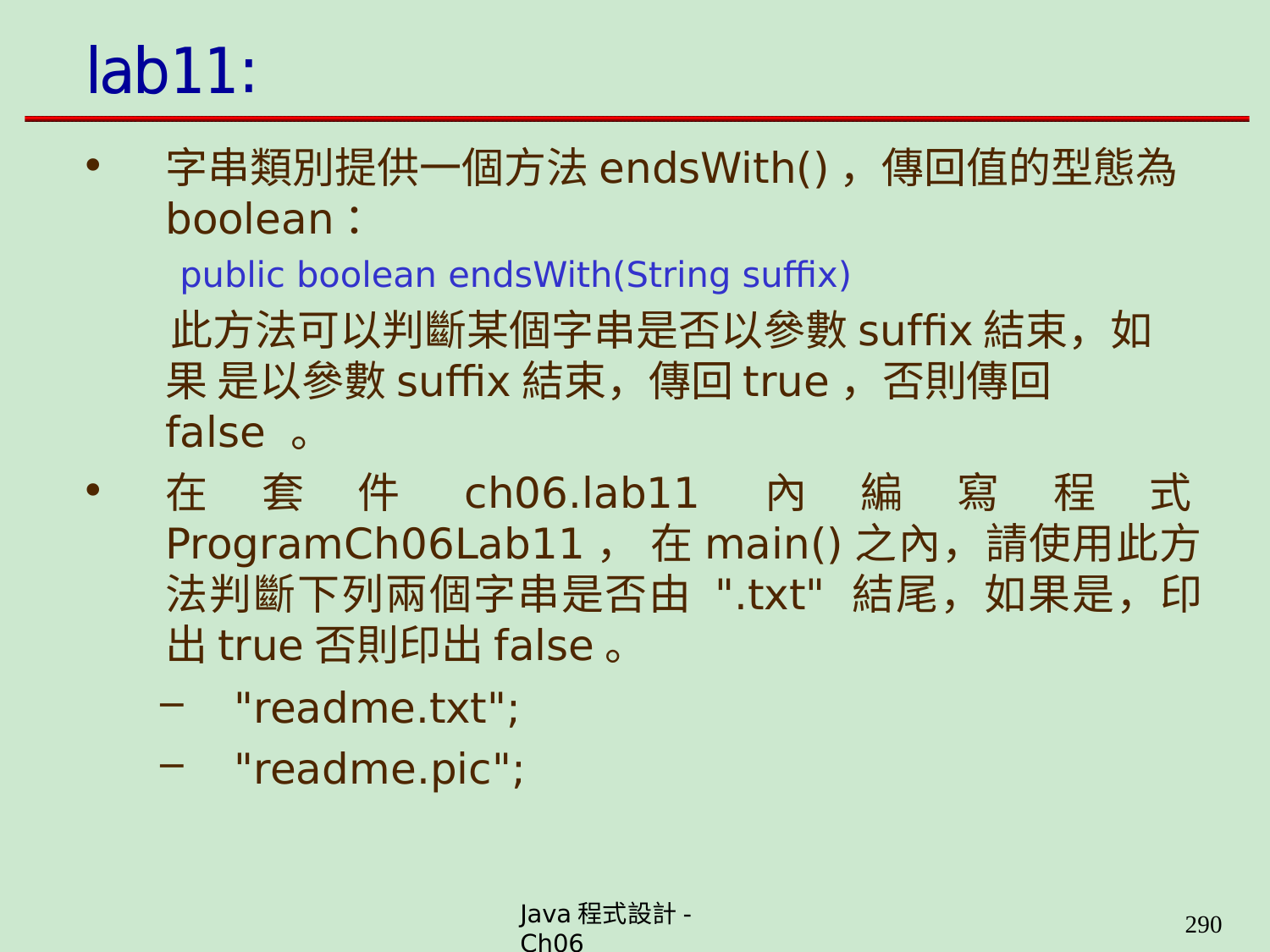

# lab11:
字串類別提供一個方法endsWith()，傳回值的型態為
boolean：
public boolean endsWith(String suffix)
此方法可以判斷某個字串是否以參數suffix結束，如果 是以參數suffix結束，傳回true，否則傳回false 。
在套件ch06.lab11內編寫程式ProgramCh06Lab11， 在main()之內，請使用此方法判斷下列兩個字串是否由 ".txt" 結尾，如果是，印出true否則印出false。
"readme.txt";
"readme.pic";
Java程式設計-Ch06
290